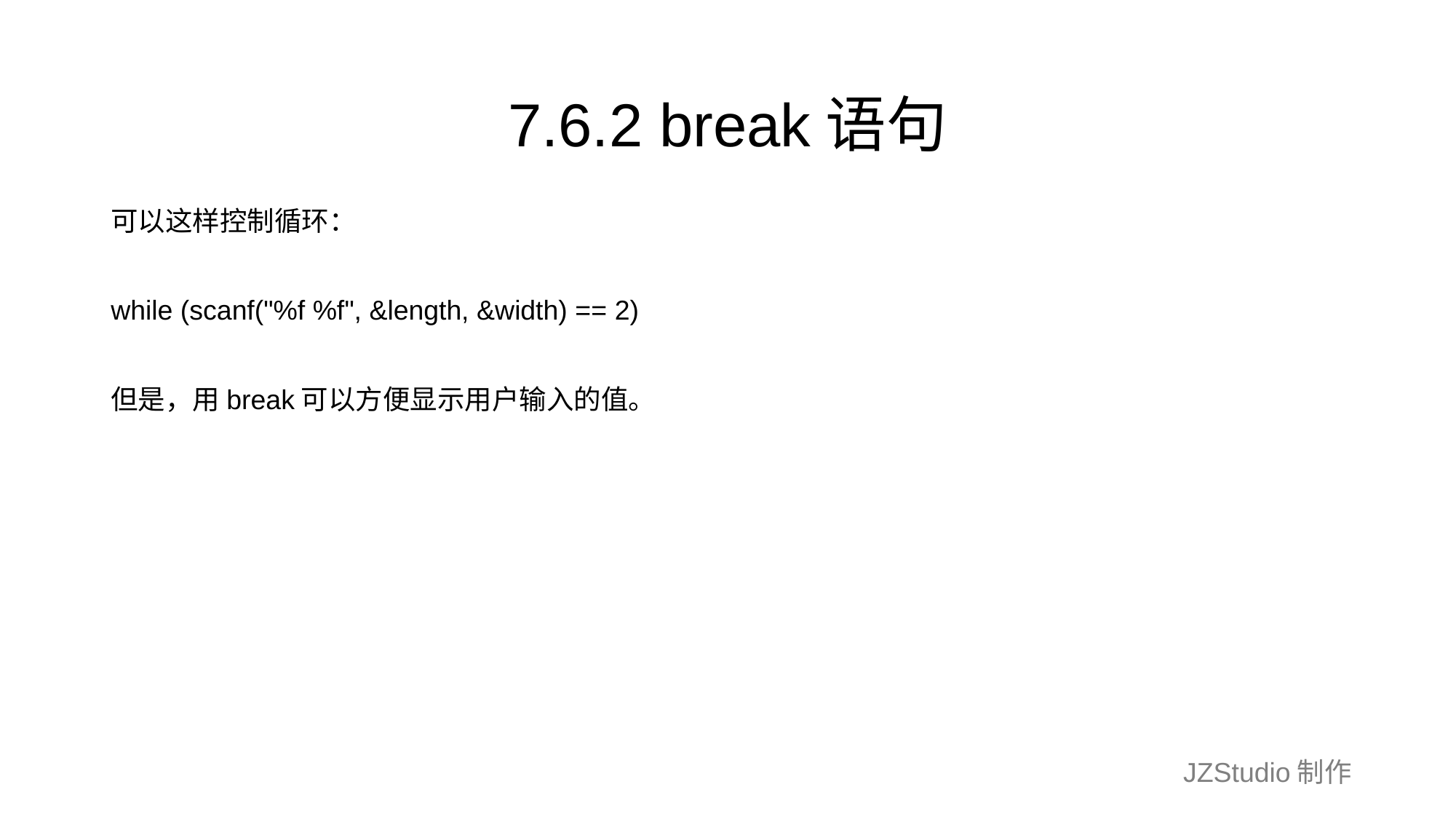

# 7.6.2 break语句
可以这样控制循环：

while (scanf("%f %f", &length, &width) == 2)

但是，用break可以方便显示用户输入的值。